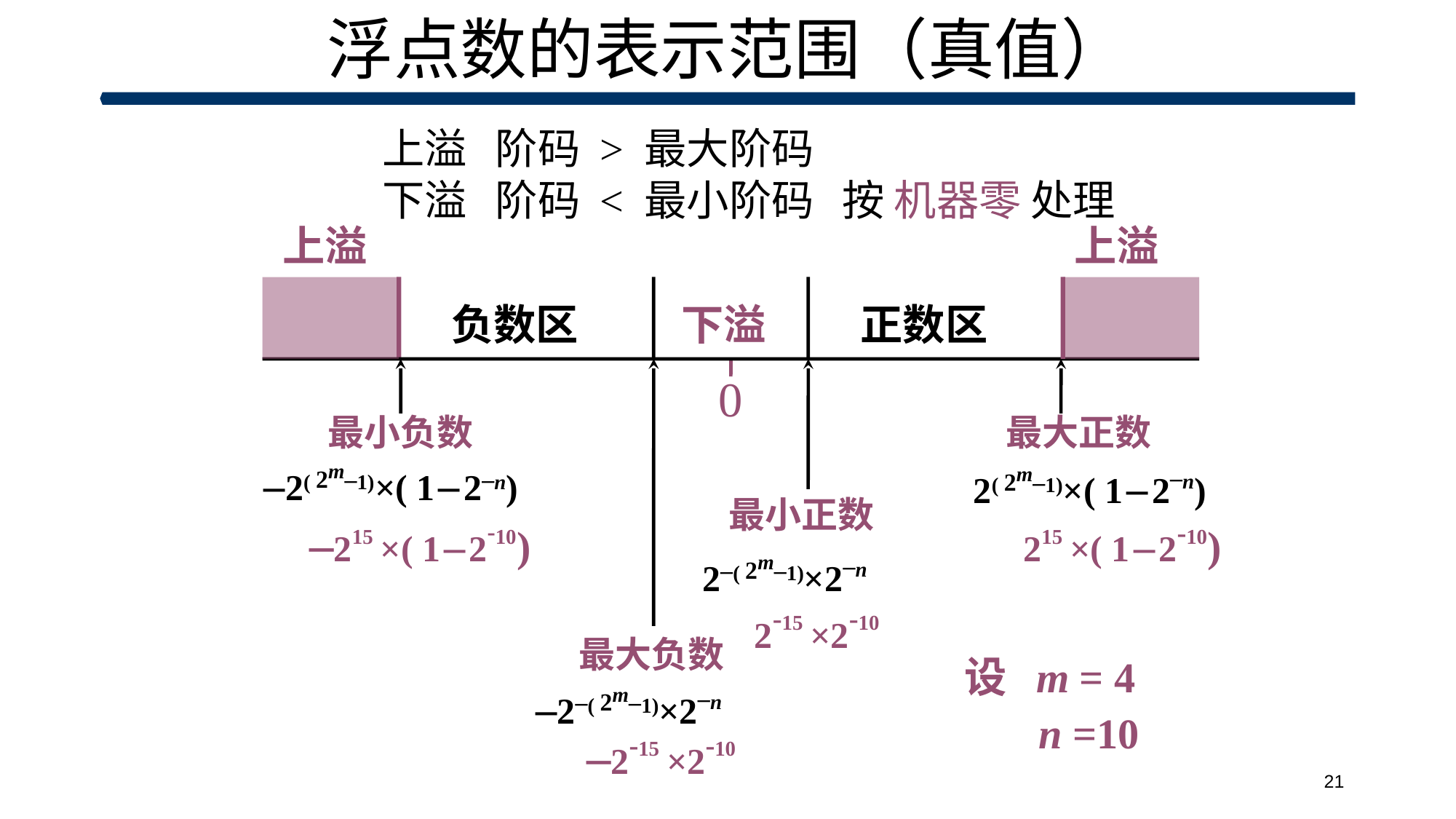

# 浮点数的表示范围（真值）
上溢   阶码 > 最大阶码
下溢   阶码 < 最小阶码   按 机器零 处理
上溢
上溢

负数区
下溢
正数区
0

最小负数

最小正数

最大正数

最大负数
–2( 2m–1)×( 1 – 2–n)
2( 2m–1)×( 1 – 2–n)
215 ×( 1 – 2-10)
–215 ×( 1 – 2-10)
2–( 2m–1)×2–n
2-15 ×2-10
设  m = 4
 n =10
–2–( 2m–1)×2–n
–2-15 ×2-10
21